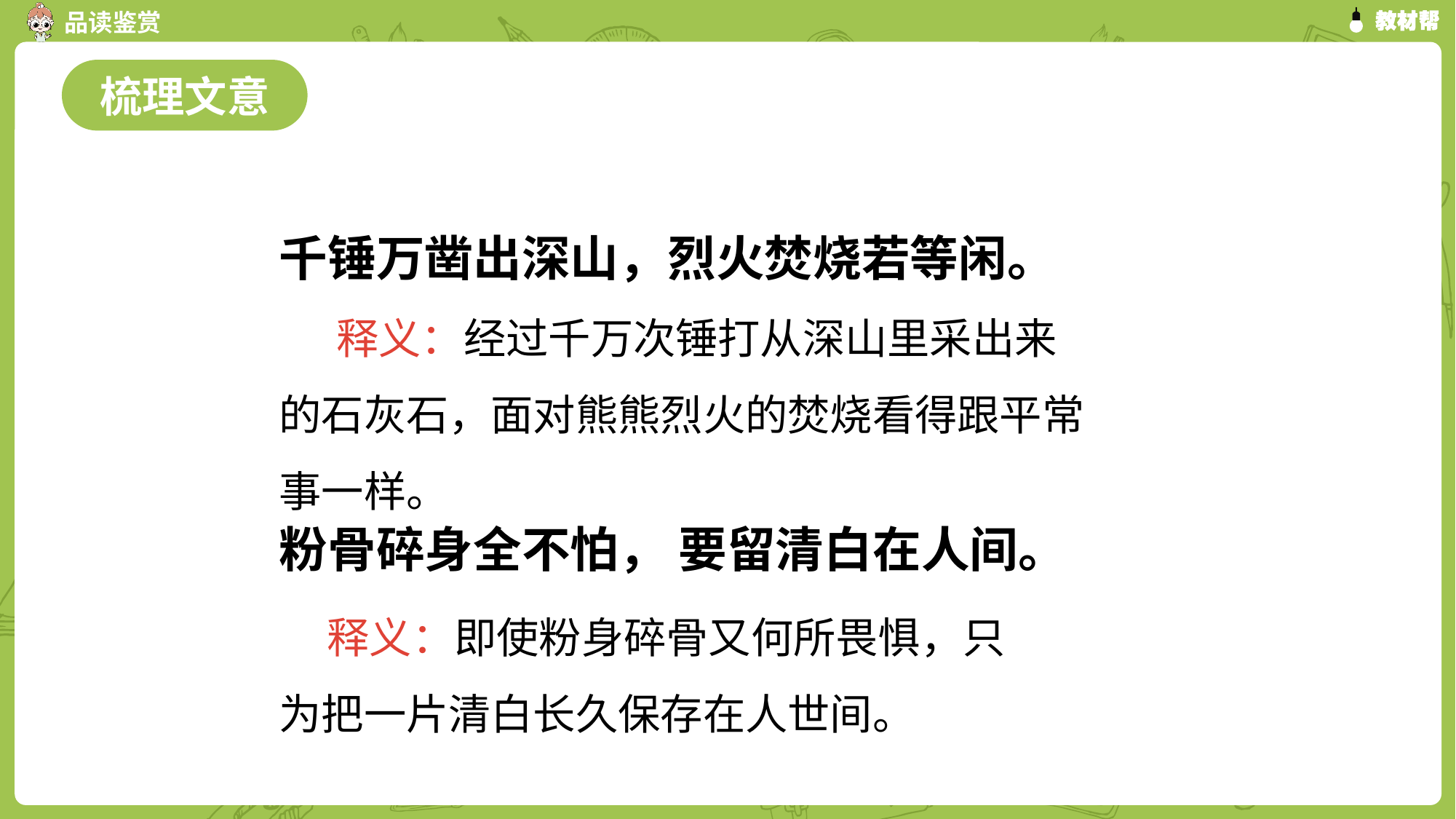

梳理文意
千锤万凿出深山，烈火焚烧若等闲。

粉骨碎身全不怕， 要留清白在人间。

     释义：经过千万次锤打从深山里采出来的石灰石，面对熊熊烈火的焚烧看得跟平常事一样。

    释义：即使粉身碎骨又何所畏惧，只为把一片清白长久保存在人世间。